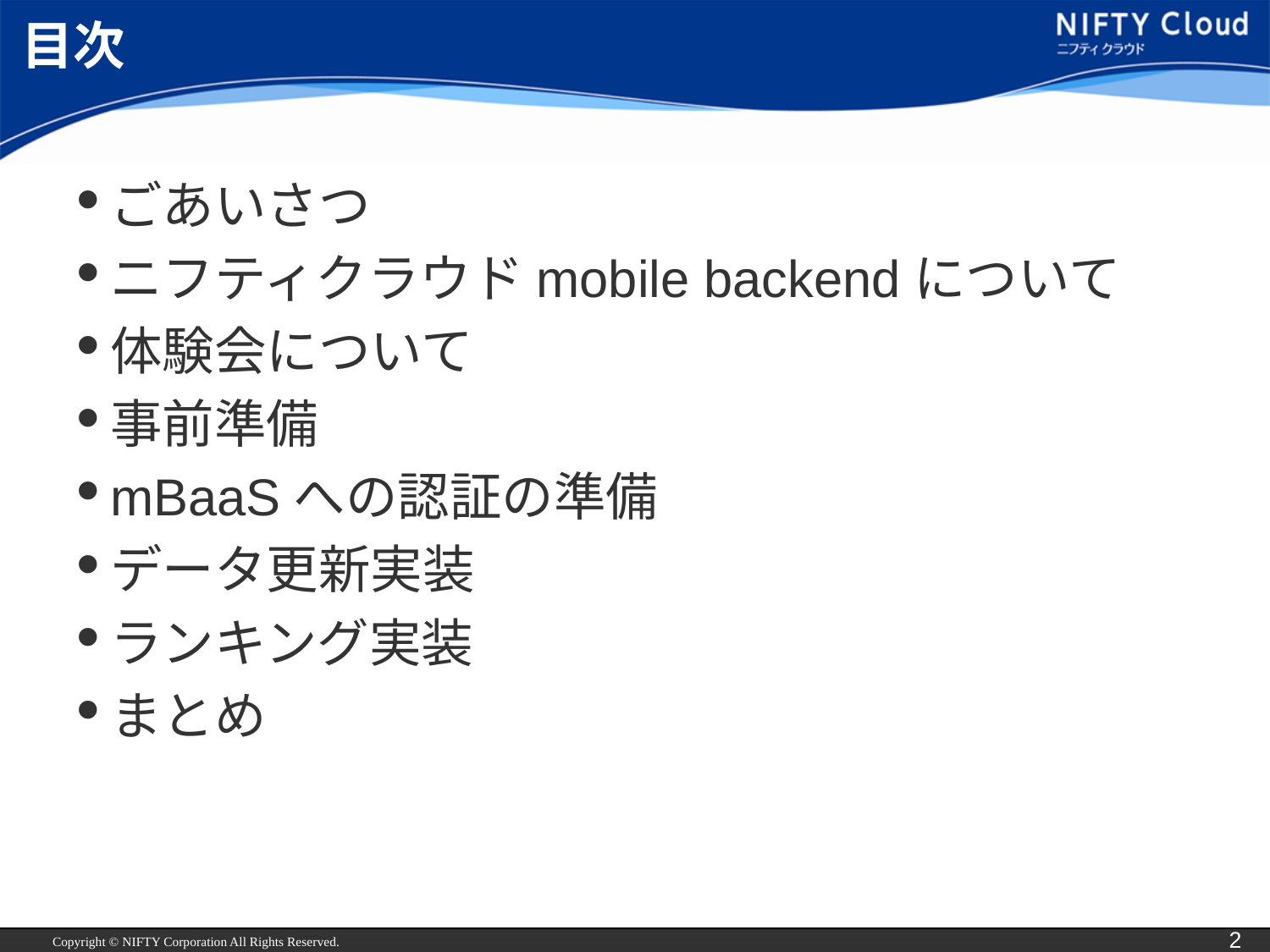

# 目次
ごあいさつ
ニフティクラウドmobile backendについて
体験会について
事前準備
mBaaSへの認証の準備
データ更新実装
ランキング実装
まとめ